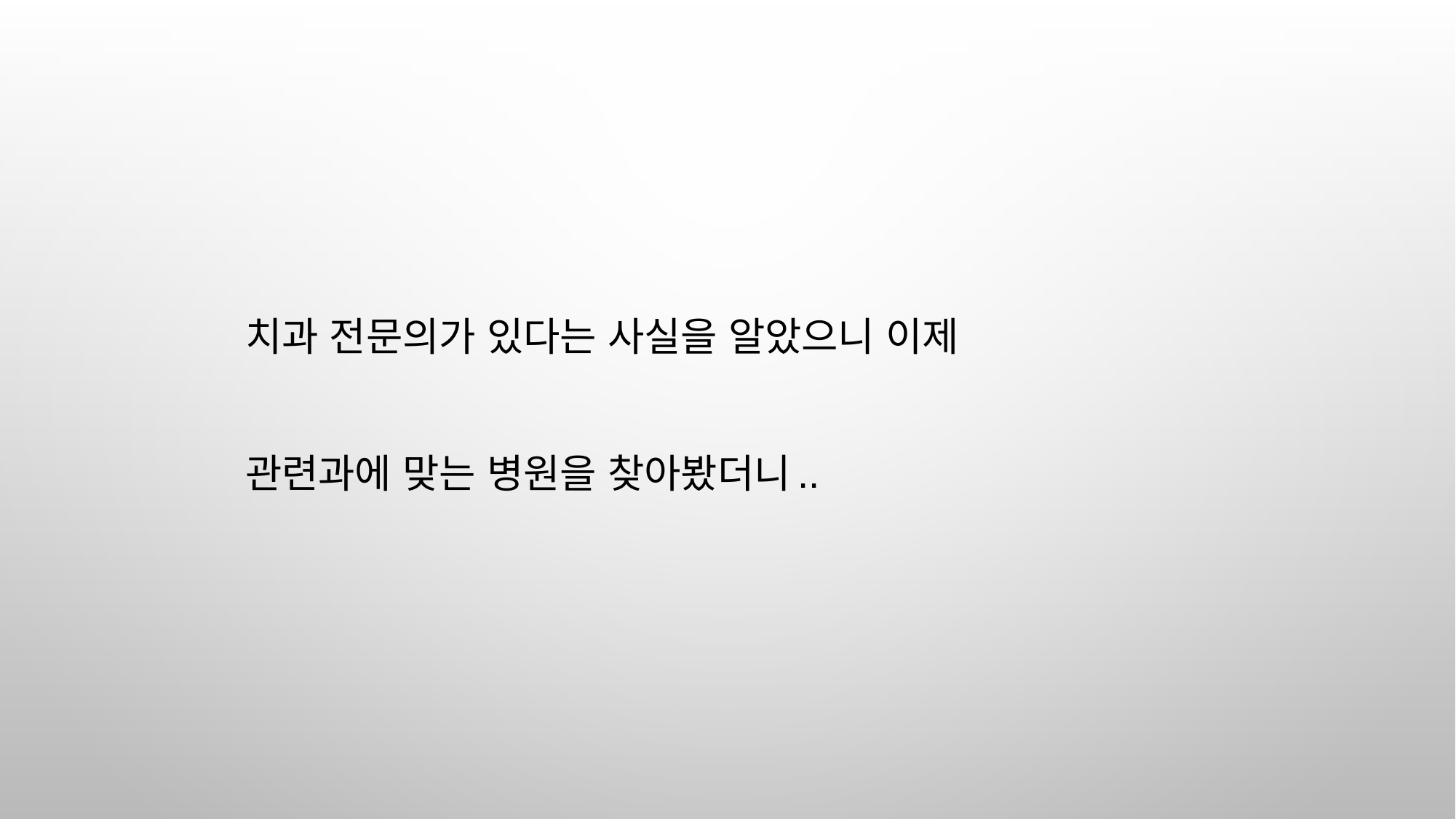

치과 전문의가 있다는 사실을 알았으니 이제

관련과에 맞는 병원을 찾아봤더니..